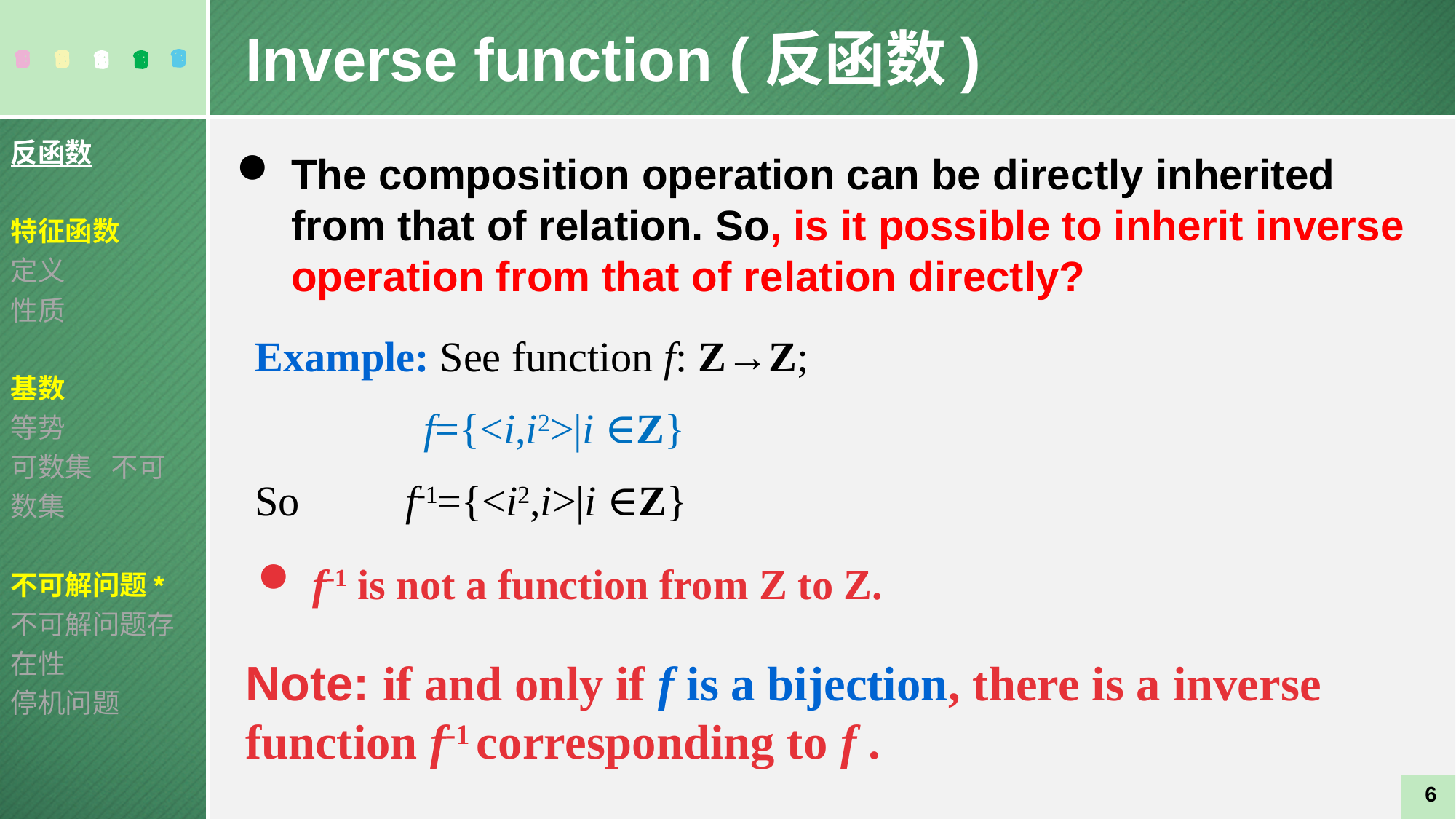

Inverse function (反函数)

反函数

特征函数
定义
性质

基数
等势
可数集   不可数集

不可解问题*
不可解问题存在性
停机问题

The composition operation can be directly inherited from that of relation. So, is it possible to inherit inverse operation from that of relation directly?
Example: See function f: Z→Z;
                f={<i,i2>|i ∈Z}
So          f-1={<i2,i>|i ∈Z}
f-1 is not a function from Z to Z.
Note: if and only if f is a bijection, there is a inverse function f-1 corresponding to f .
6